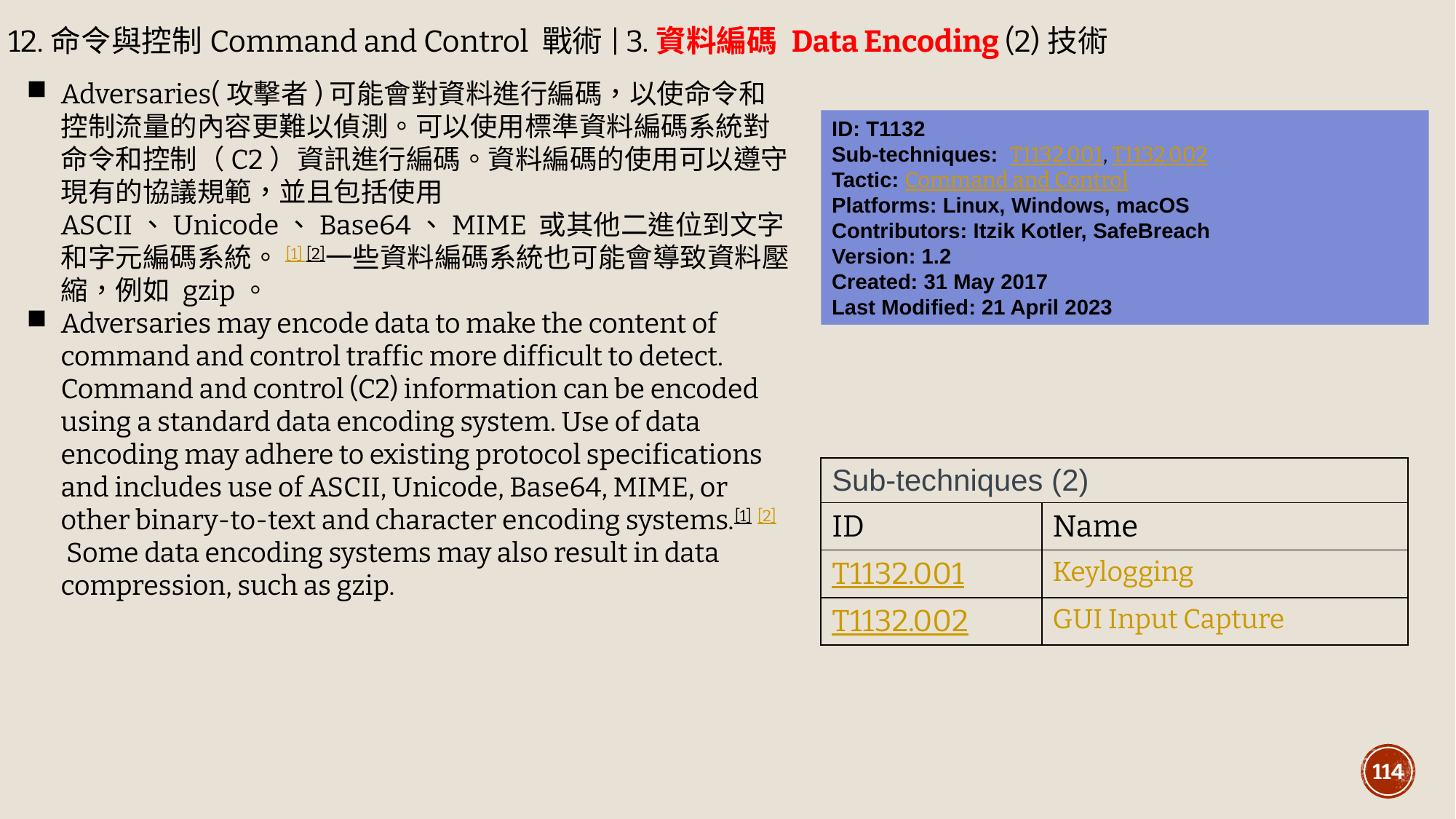

12.命令與控制Command and Control 戰術| 3.資料編碼 Data Encoding (2)技術
Adversaries(攻擊者)可能會對資料進行編碼，以使命令和控制流量的內容更難以偵測。可以使用標準資料編碼系統對命令和控制（C2）資訊進行編碼。資料編碼的使用可以遵守現有的協議規範，並且包括使用 ASCII、Unicode、Base64、MIME 或其他二進位到文字和字元編碼系統。[1] [2]一些資料編碼系統也可能會導致資料壓縮，例如 gzip。
Adversaries may encode data to make the content of command and control traffic more difficult to detect. Command and control (C2) information can be encoded using a standard data encoding system. Use of data encoding may adhere to existing protocol specifications and includes use of ASCII, Unicode, Base64, MIME, or other binary-to-text and character encoding systems.[1] [2] Some data encoding systems may also result in data compression, such as gzip.
ID: T1132
Sub-techniques:  T1132.001, T1132.002
Tactic: Command and Control
Platforms: Linux, Windows, macOS
Contributors: Itzik Kotler, SafeBreach
Version: 1.2
Created: 31 May 2017
Last Modified: 21 April 2023
| Sub-techniques (2) |  |
| --- | --- |
| ID | Name |
| T1132.001 | Keylogging |
| T1132.002 | GUI Input Capture |
114